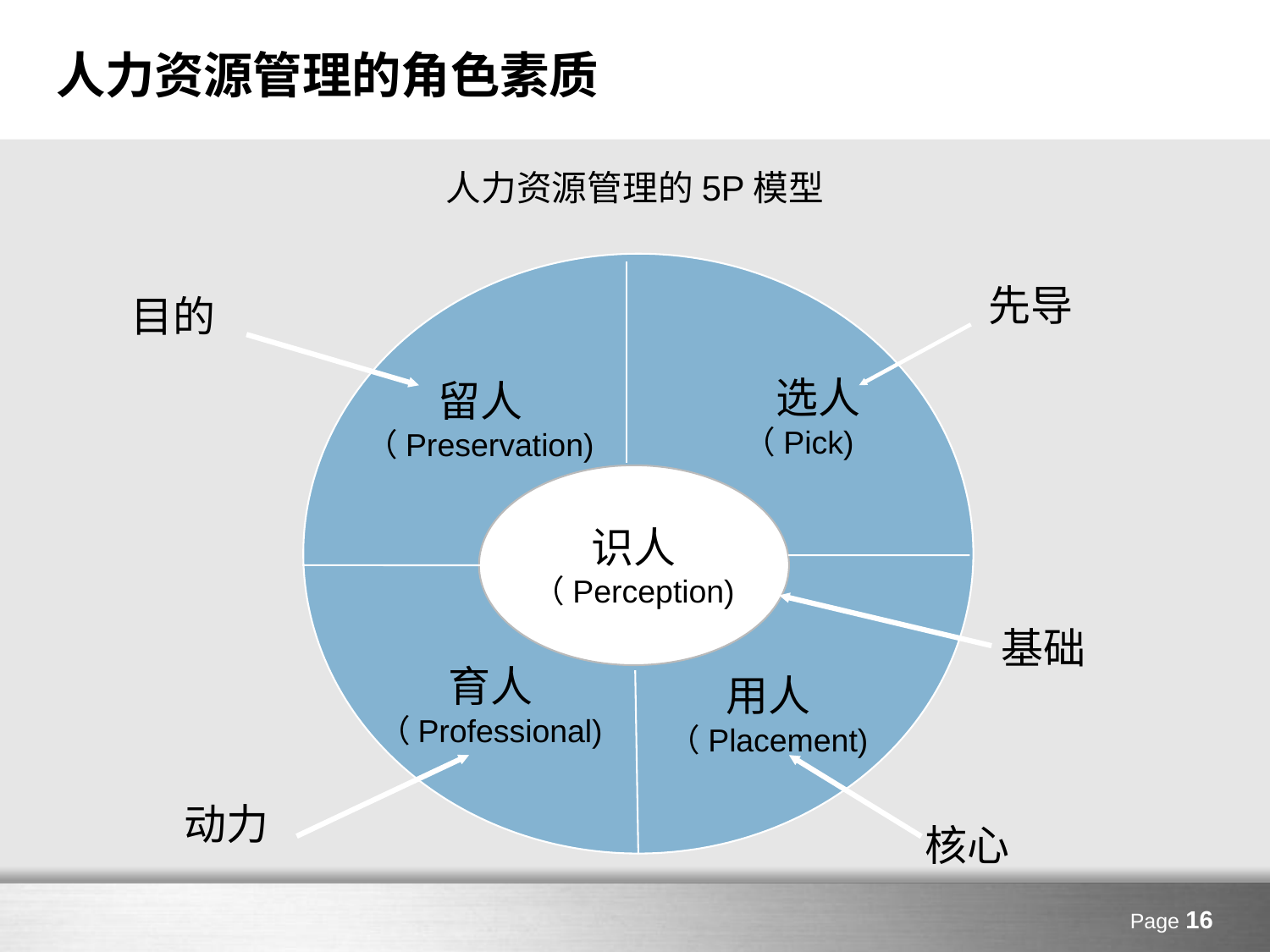

# 人力资源管理的角色素质
人力资源管理的5P模型

先导
目的

   选人
（Pick)
留人
（Preservation)
识人
（Perception)

基础
育人
（Professional)
用人
（Placement)

动力
核心
Page 16